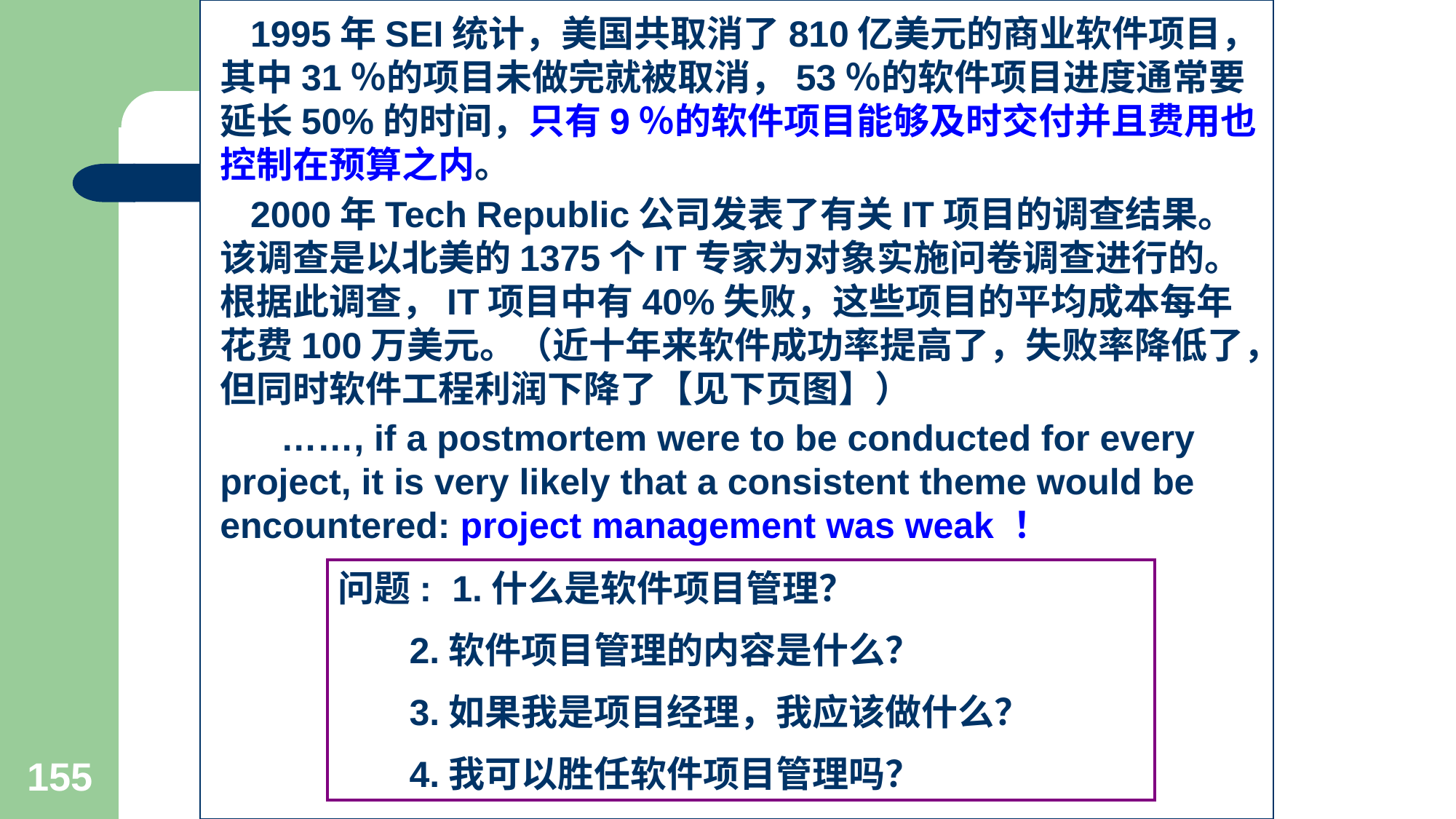

1995年SEI统计，美国共取消了810亿美元的商业软件项目，其中31％的项目未做完就被取消，53％的软件项目进度通常要延长50%的时间，只有9％的软件项目能够及时交付并且费用也控制在预算之内。
   2000年Tech Republic公司发表了有关IT项目的调查结果。该调查是以北美的1375个IT专家为对象实施问卷调查进行的。根据此调查，IT项目中有40%失败，这些项目的平均成本每年花费100万美元。（近十年来软件成功率提高了，失败率降低了，但同时软件工程利润下降了【见下页图】）
      ……, if a postmortem were to be conducted for every project, it is very likely that a consistent theme would be encountered: project management was weak ！
问题:  1.什么是软件项目管理？
       2.软件项目管理的内容是什么？
       3.如果我是项目经理，我应该做什么？
       4.我可以胜任软件项目管理吗？
155